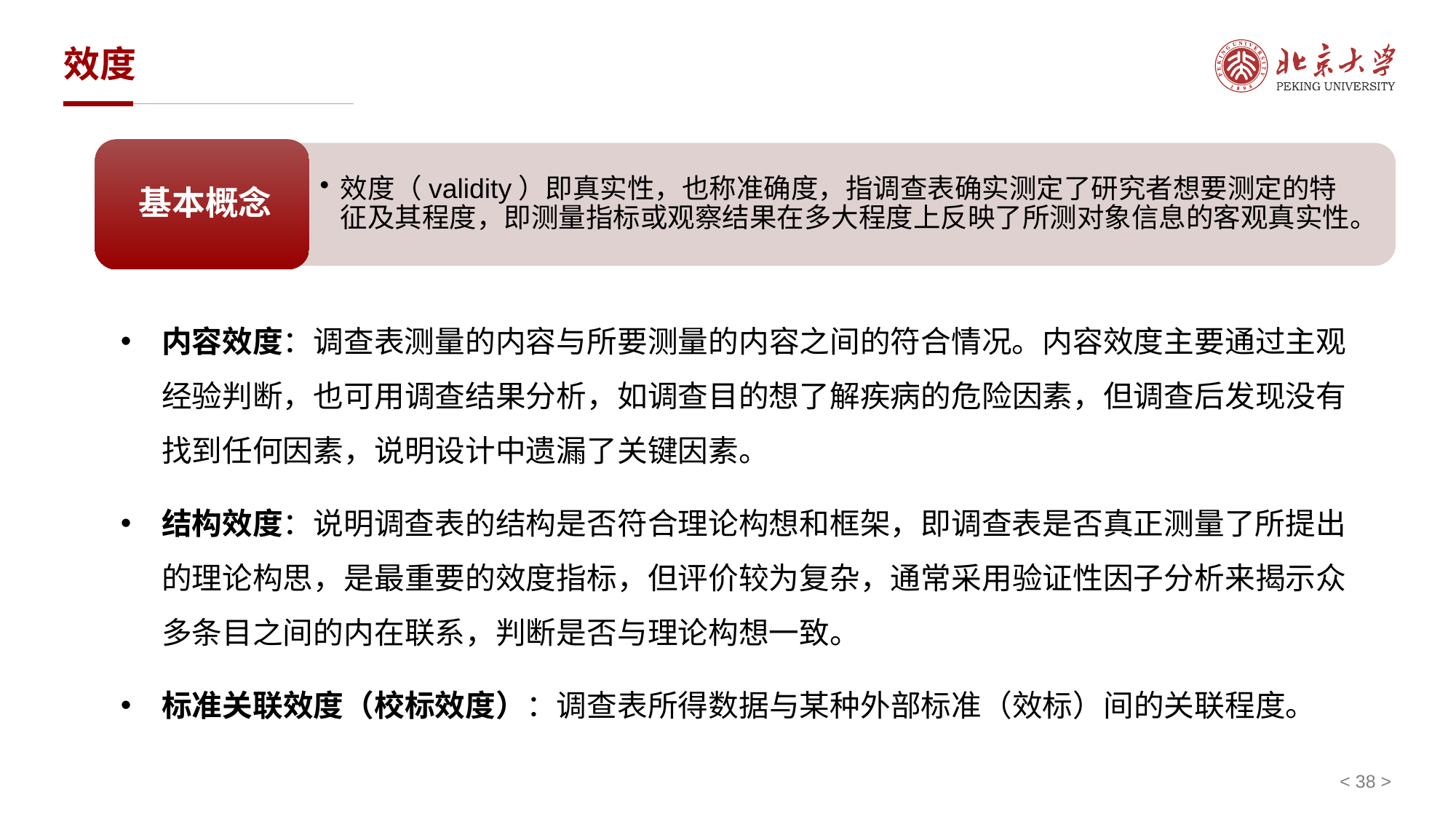

# 效度
效度（validity）即真实性，也称准确度，指调查表确实测定了研究者想要测定的特征及其程度，即测量指标或观察结果在多大程度上反映了所测对象信息的客观真实性。
基本概念
内容效度：调查表测量的内容与所要测量的内容之间的符合情况。内容效度主要通过主观经验判断，也可用调查结果分析，如调查目的想了解疾病的危险因素，但调查后发现没有找到任何因素，说明设计中遗漏了关键因素。
结构效度：说明调查表的结构是否符合理论构想和框架，即调查表是否真正测量了所提出的理论构思，是最重要的效度指标，但评价较为复杂，通常采用验证性因子分析来揭示众多条目之间的内在联系，判断是否与理论构想一致。
标准关联效度（校标效度）：调查表所得数据与某种外部标准（效标）间的关联程度。
< 38 >